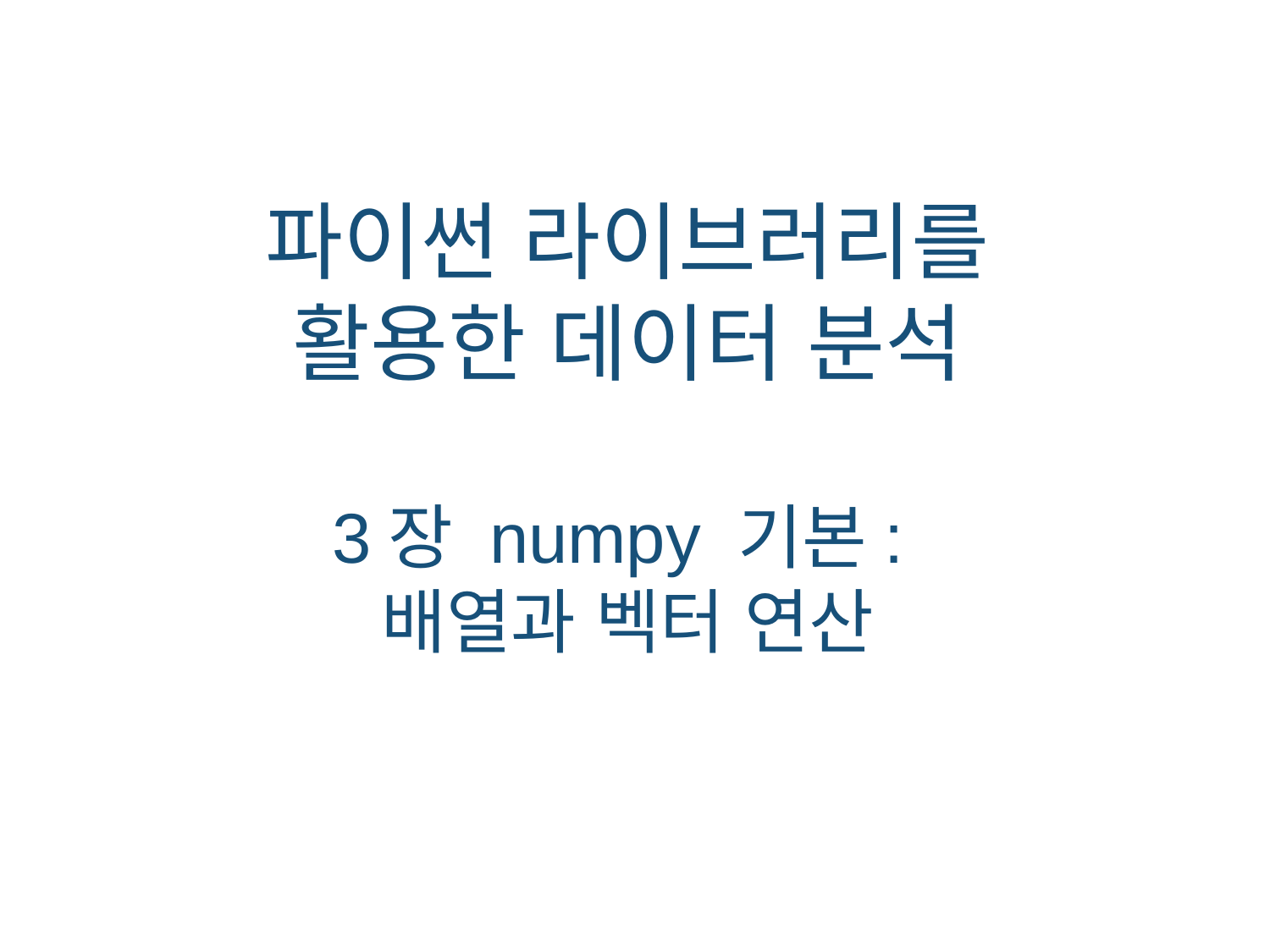

파이썬 라이브러리를
활용한 데이터 분석

3장 numpy 기본:
배열과 벡터 연산